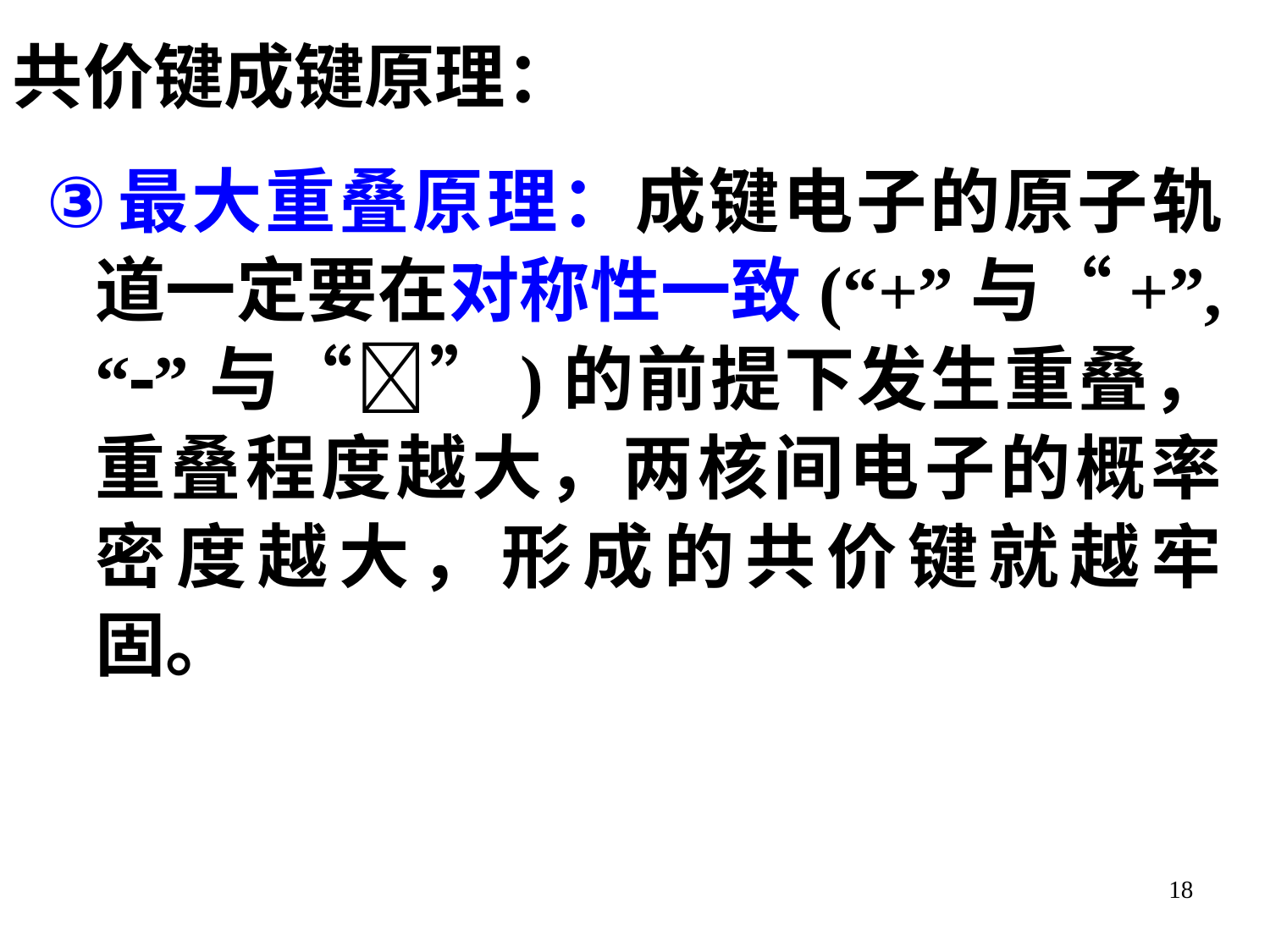

共价键成键原理：
最大重叠原理：成键电子的原子轨道一定要在对称性一致(“+”与“+”, “−”与“−”)的前提下发生重叠，重叠程度越大，两核间电子的概率密度越大，形成的共价键就越牢固。
18